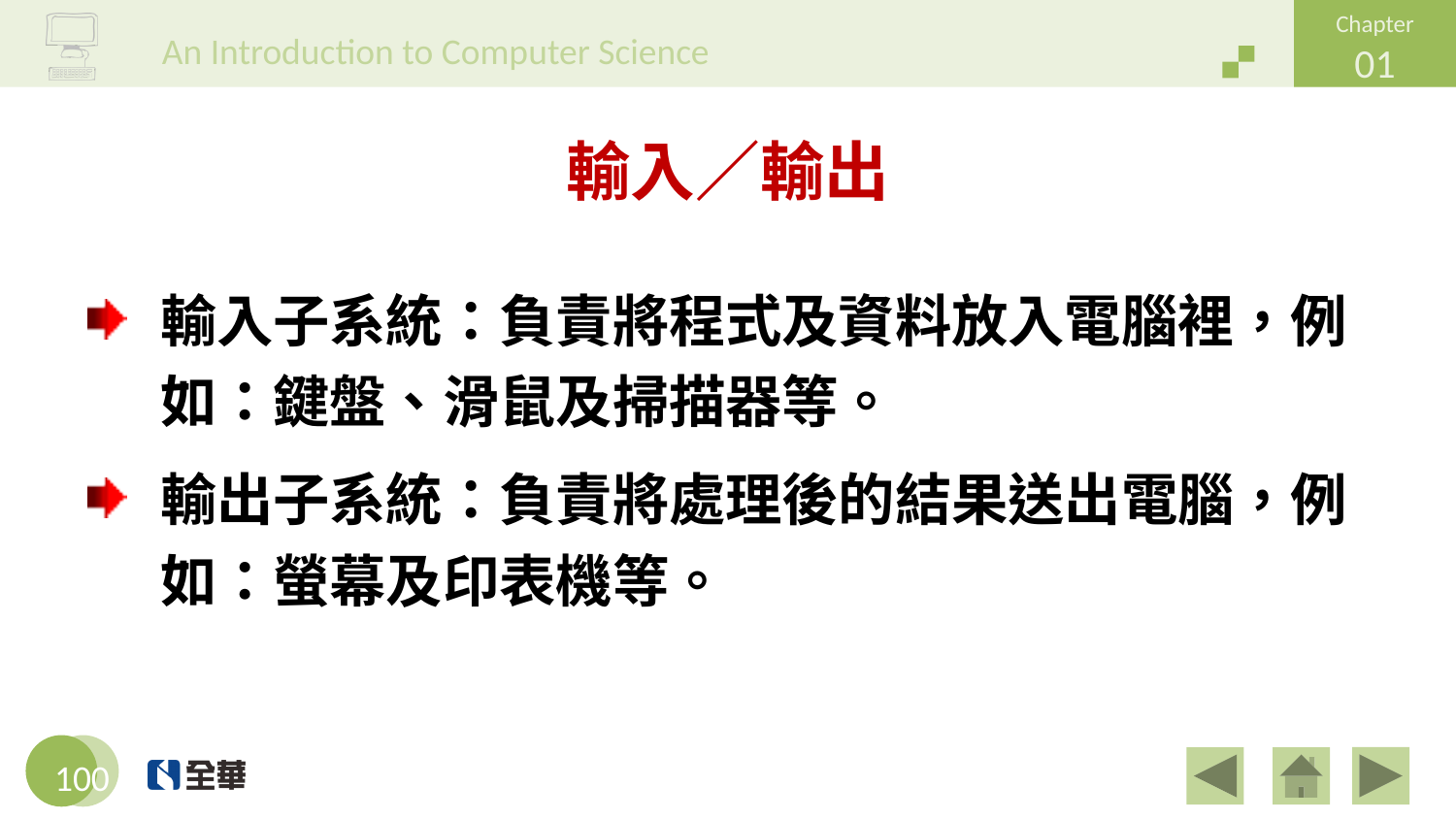

# 輸入／輸出
輸入子系統：負責將程式及資料放入電腦裡，例如：鍵盤、滑鼠及掃描器等。
輸出子系統：負責將處理後的結果送出電腦，例如：螢幕及印表機等。